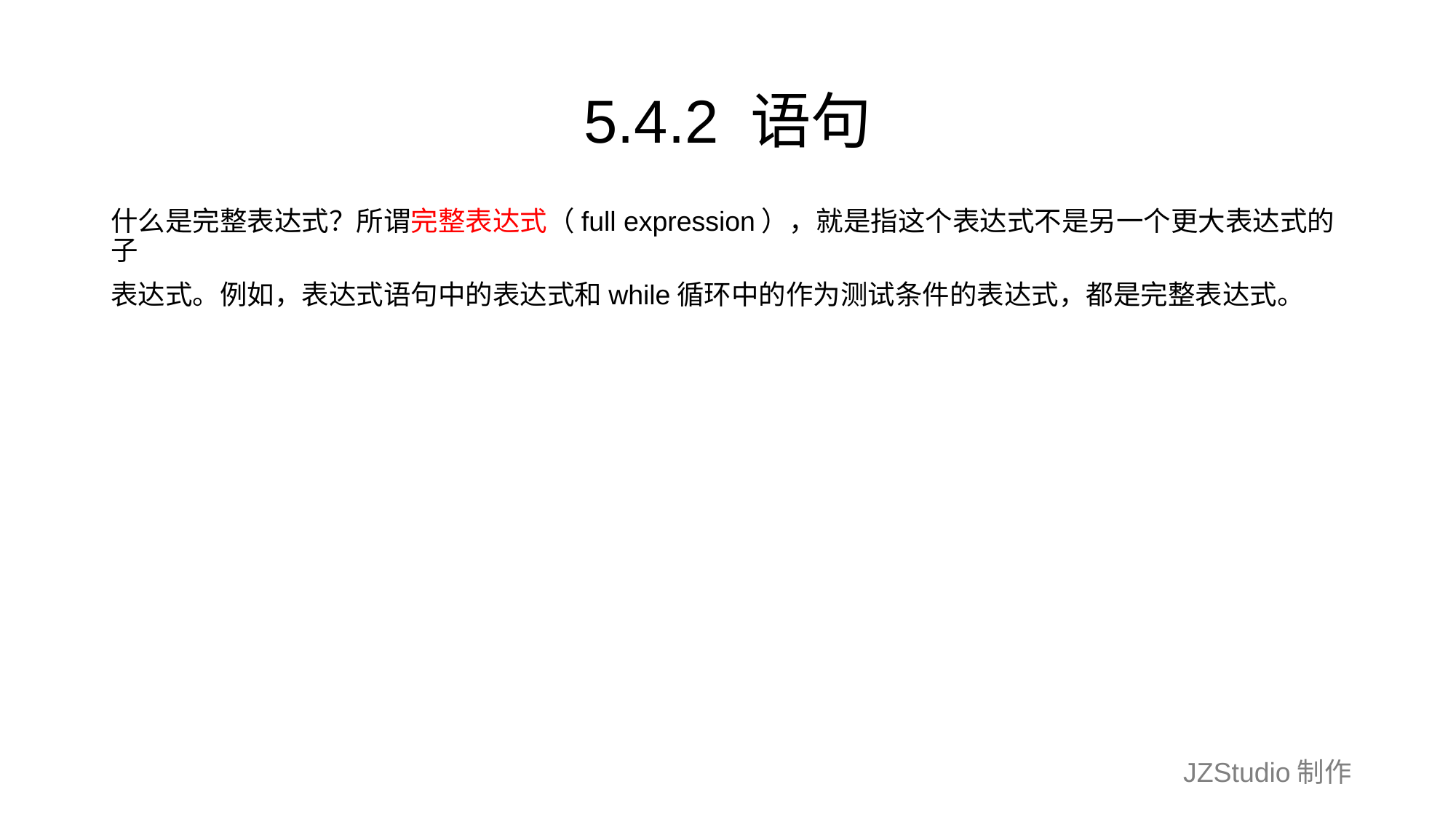

# 5.4.2 语句
什么是完整表达式？所谓完整表达式（full expression），就是指这个表达式不是另一个更大表达式的子
表达式。例如，表达式语句中的表达式和while循环中的作为测试条件的表达式，都是完整表达式。